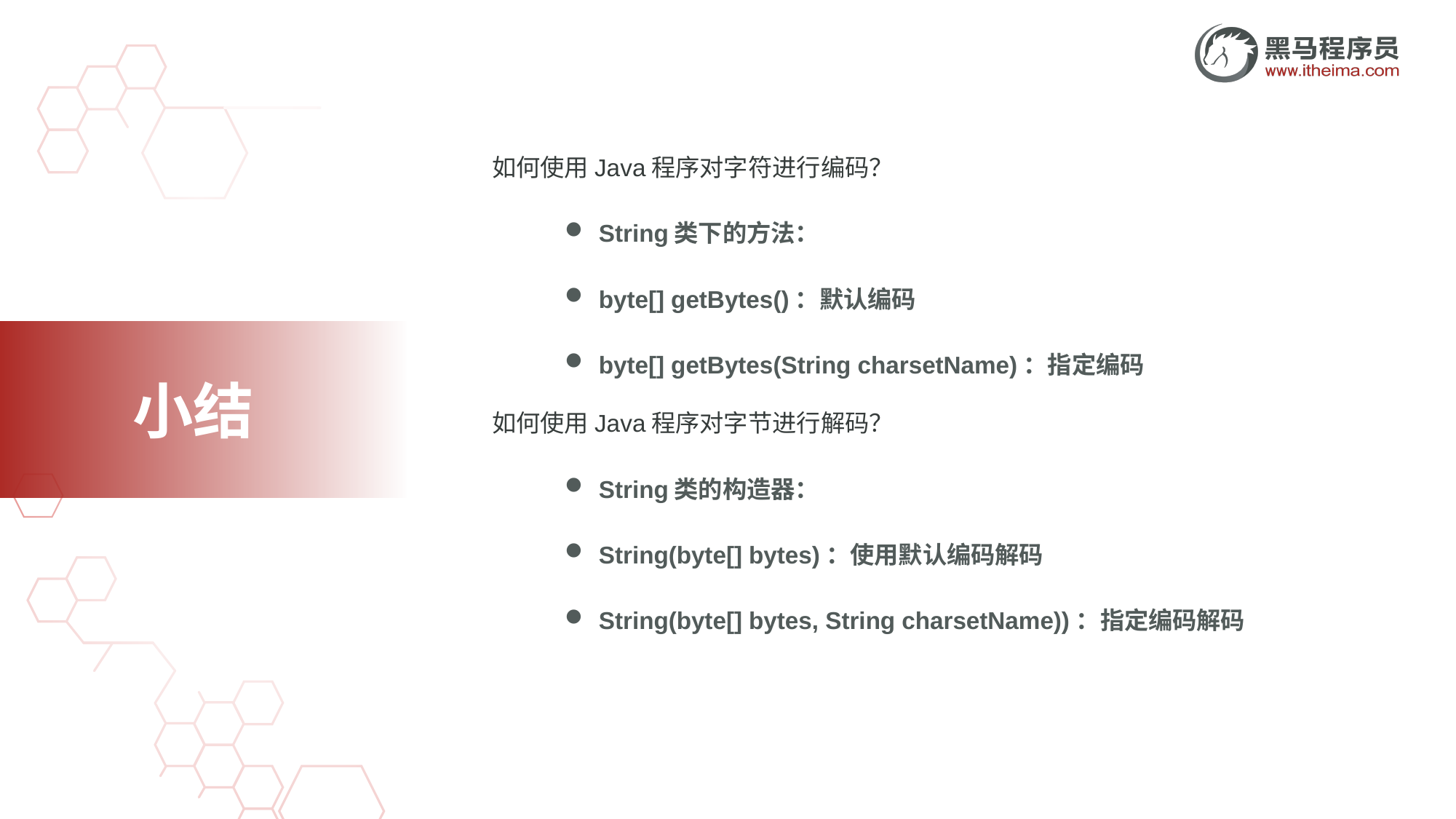

如何使用Java程序对字符进行编码？
String类下的方法：
byte[] getBytes​()：默认编码
byte[] getBytes​(String charsetName)：指定编码
如何使用Java程序对字节进行解码？
String类的构造器：
String​(byte[] bytes)：使用默认编码解码
String​(byte[] bytes, String charsetName))：指定编码解码